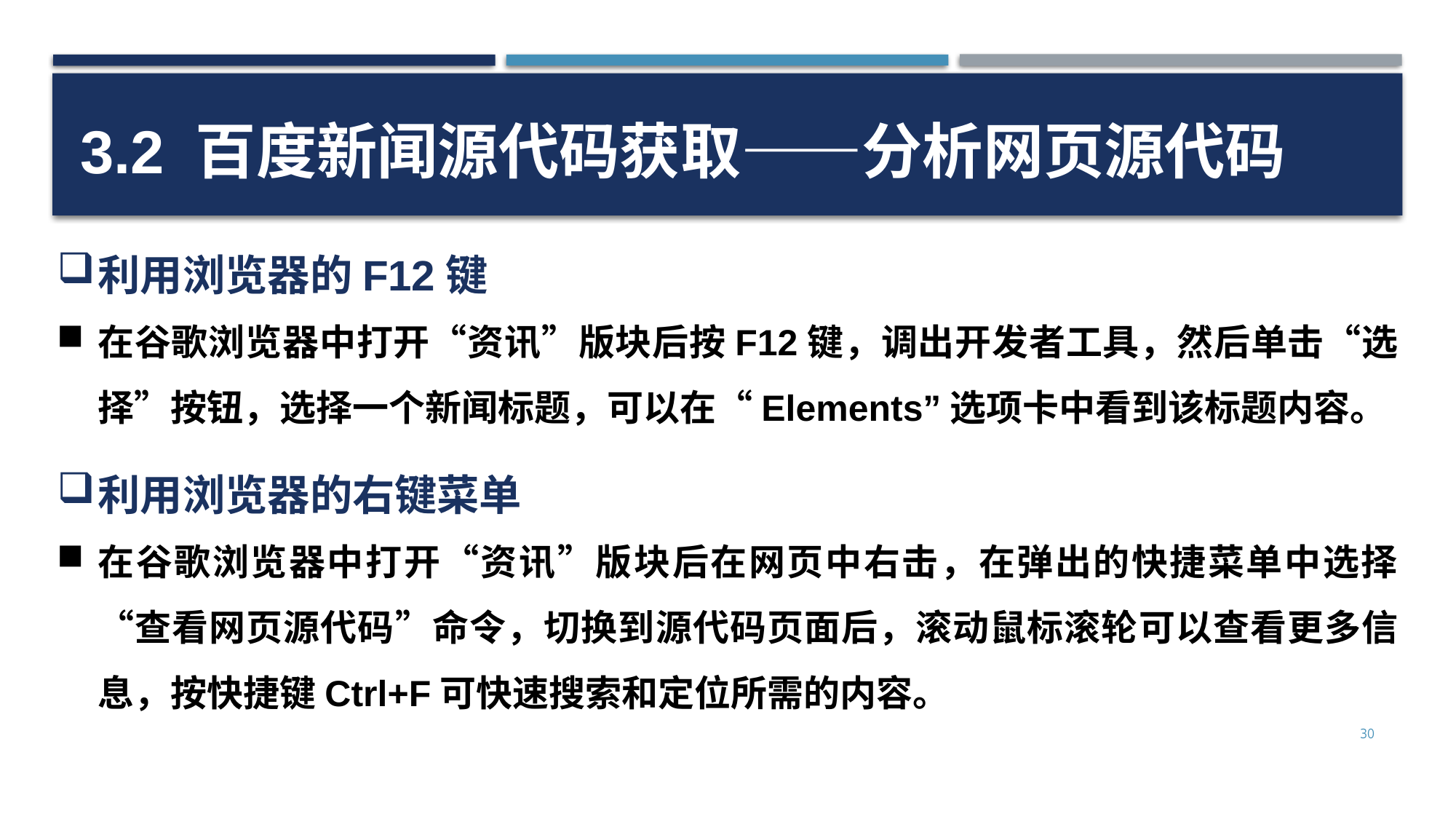

3.2 百度新闻源代码获取——分析网页源代码
利用浏览器的F12键
在谷歌浏览器中打开“资讯”版块后按F12键，调出开发者工具，然后单击“选择”按钮，选择一个新闻标题，可以在“Elements”选项卡中看到该标题内容。
利用浏览器的右键菜单
在谷歌浏览器中打开“资讯”版块后在网页中右击，在弹出的快捷菜单中选择“查看网页源代码”命令，切换到源代码页面后，滚动鼠标滚轮可以查看更多信息，按快捷键Ctrl+F可快速搜索和定位所需的内容。
30